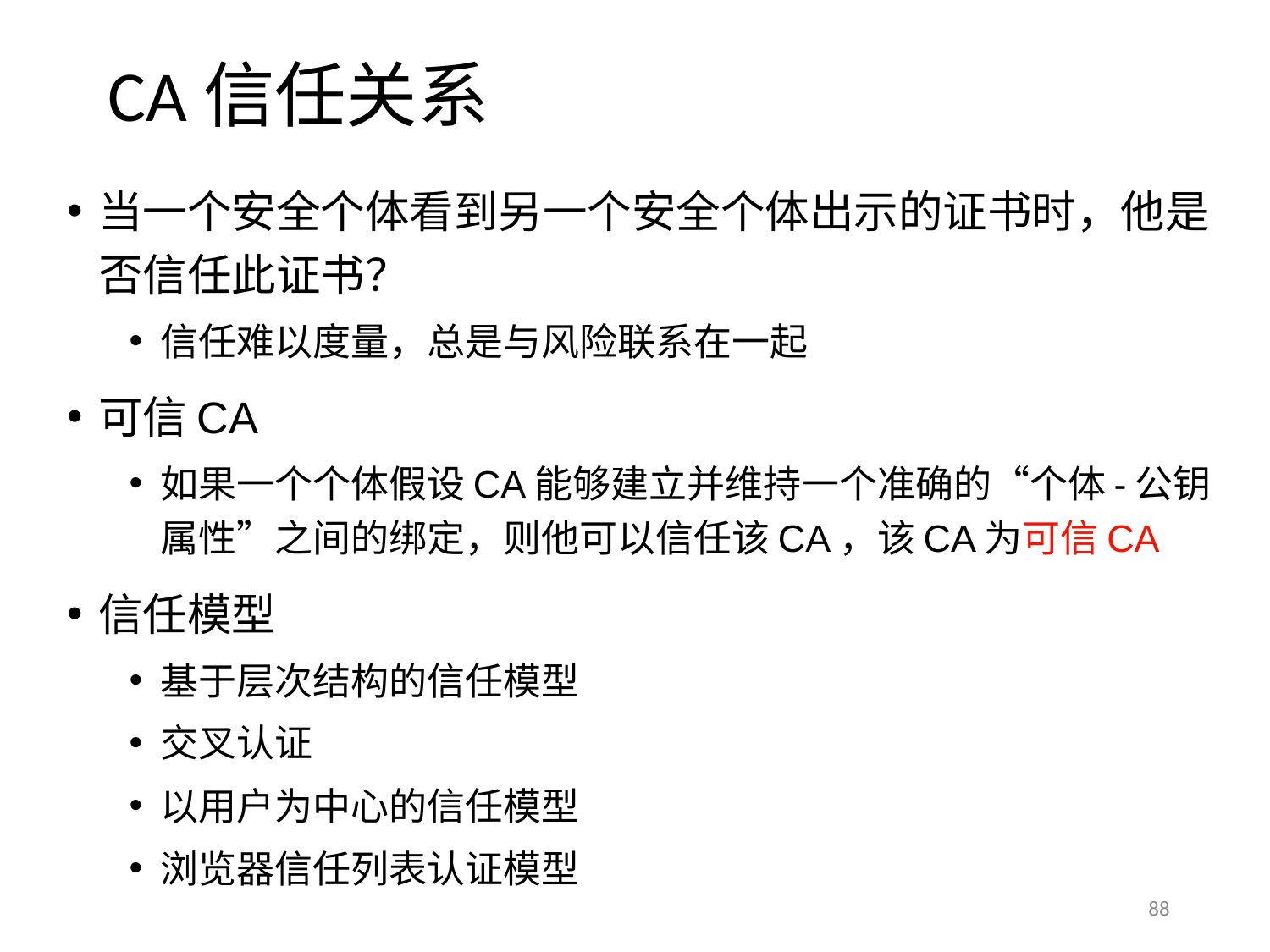

# CA信任关系
当一个安全个体看到另一个安全个体出示的证书时，他是否信任此证书？
信任难以度量，总是与风险联系在一起
可信CA
如果一个个体假设CA能够建立并维持一个准确的“个体-公钥属性”之间的绑定，则他可以信任该CA，该CA为可信CA
信任模型
基于层次结构的信任模型
交叉认证
以用户为中心的信任模型
浏览器信任列表认证模型
88